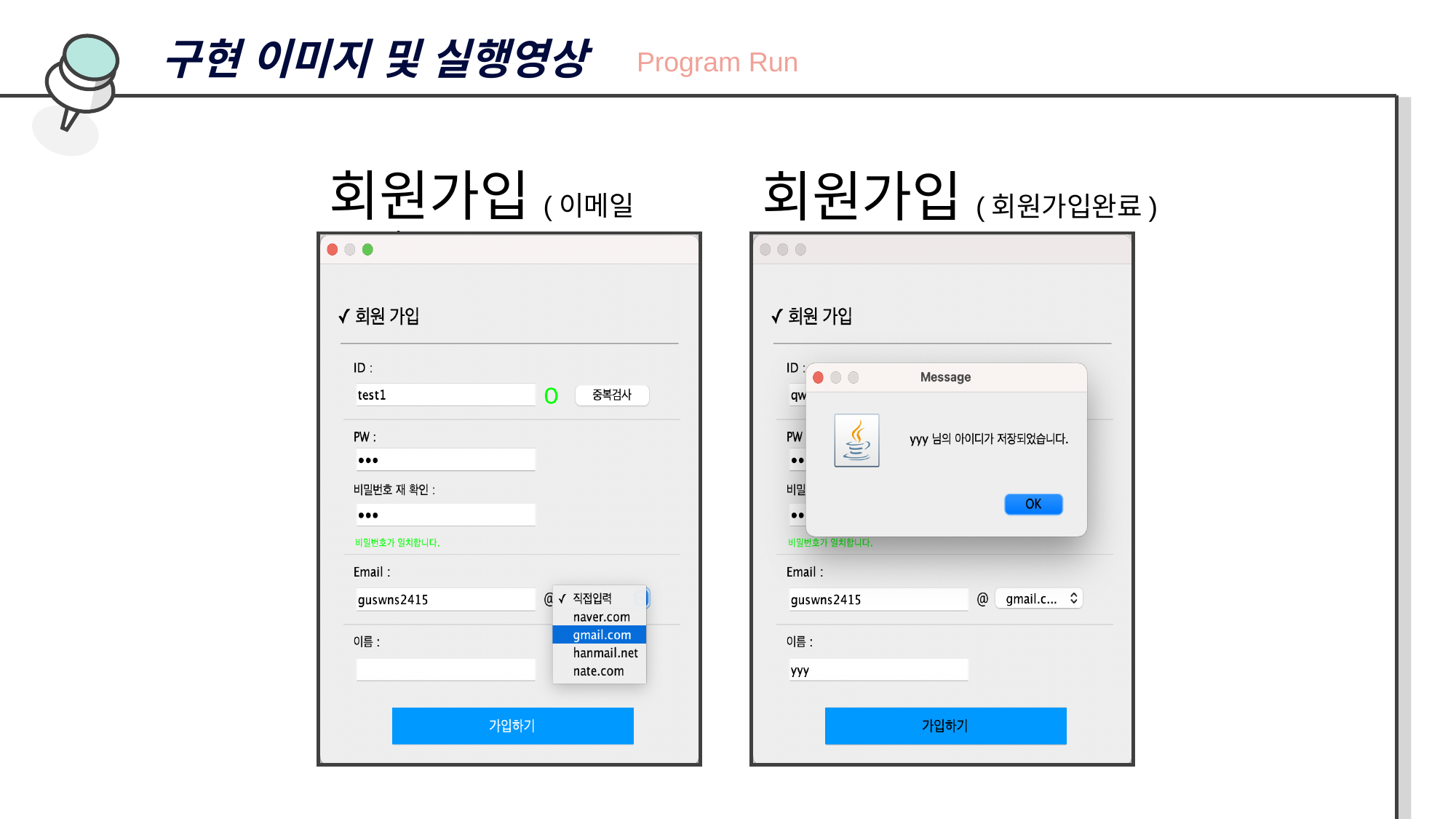

구현 이미지 및 실행영상

Program Run

회원가입(이메일 콤보박스)
회원가입(회원가입완료)